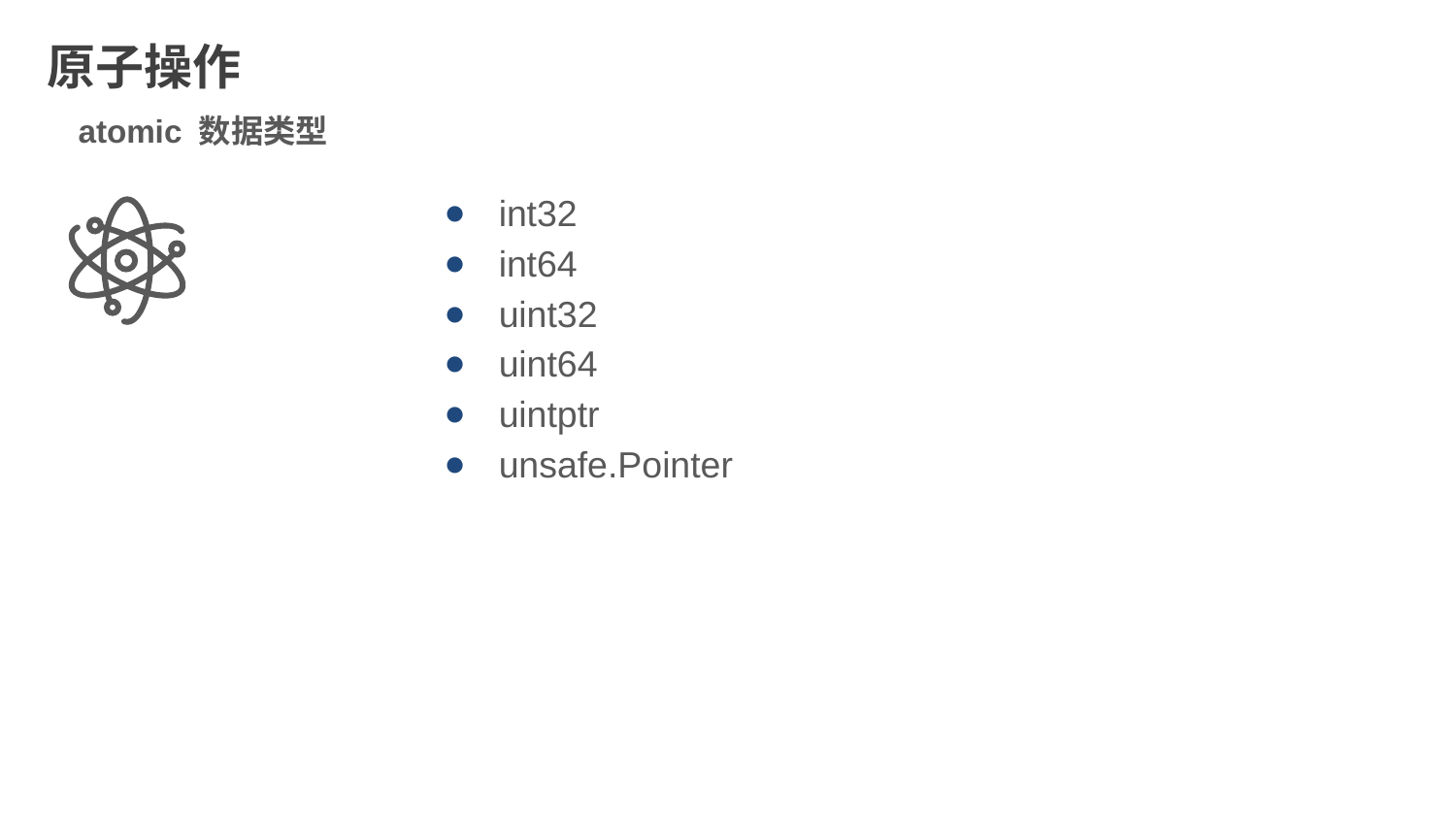

原子操作
atomic 数据类型
int32
int64
uint32
uint64
uintptr
unsafe.Pointer